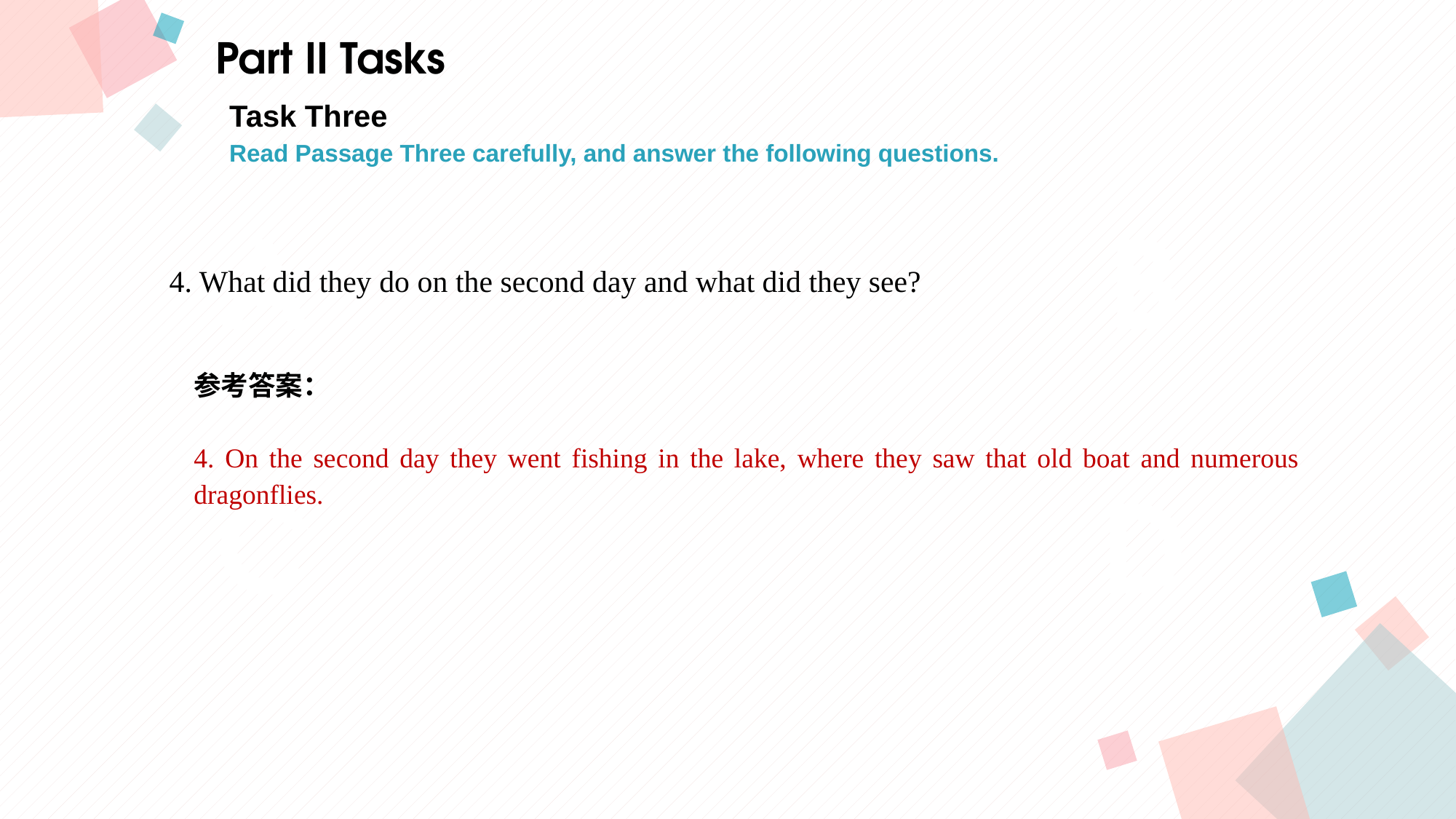

Part II Tasks
Task Three

Read Passage Three carefully, and answer the following questions.
A
B
     4. What did they do on the second day and what did they see?
参考答案：

4. On the second day they went fishing in the lake, where they saw that old boat and numerous dragonflies.
C
D